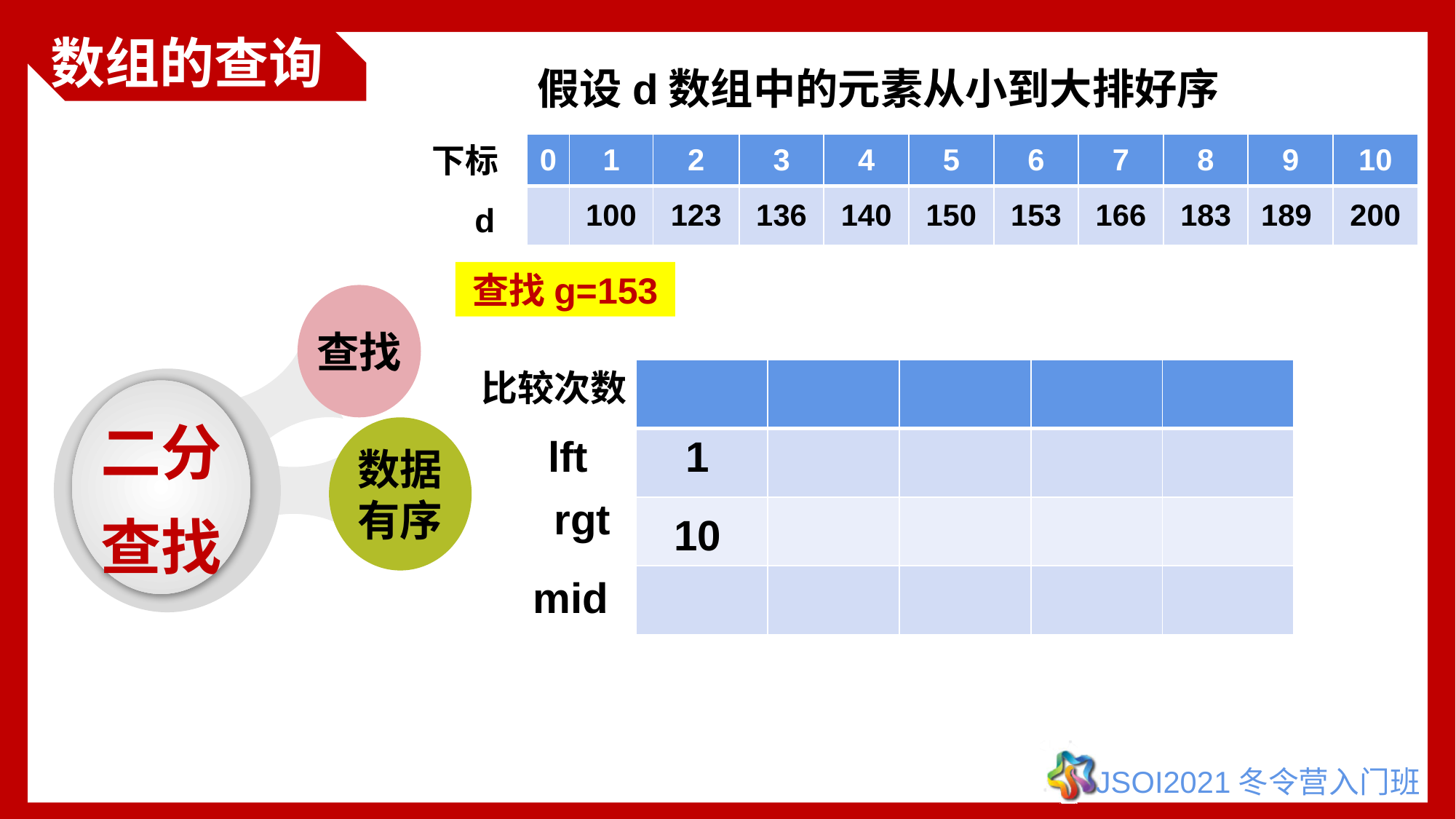

数组的查询

假设d数组中的元素从小到大排好序
下标
| 0 | 1 | 2 | 3 | 4 | 5 | 6 | 7 | 8 | 9 | 10 |
| --- | --- | --- | --- | --- | --- | --- | --- | --- | --- | --- |
|  | 100 | 123 | 136 | 140 | 150 | 153 | 166 | 183 | 189 | 200 |
d
查找g=153
查找
比较次数
|  |  |  |  |  |
| --- | --- | --- | --- | --- |
|  |  |  |  |  |
|  |  |  |  |  |
|  |  |  |  |  |

二分查找
数据有序
lft
1

rgt
10
mid